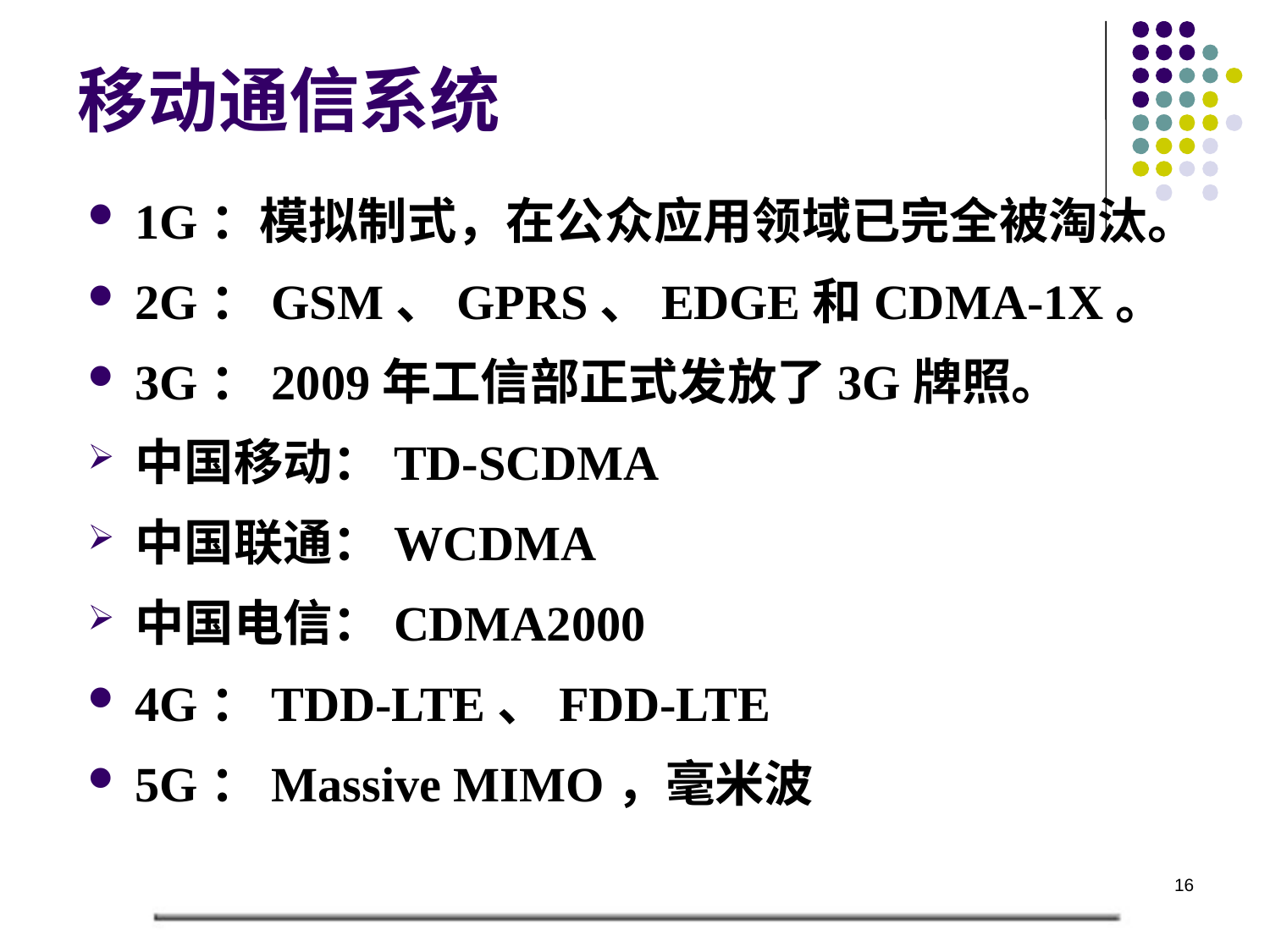

# 移动通信系统
1G：模拟制式，在公众应用领域已完全被淘汰。
2G：GSM、GPRS、EDGE和CDMA-1X。
3G：2009年工信部正式发放了3G牌照。
中国移动：TD-SCDMA
中国联通：WCDMA
中国电信：CDMA2000
4G：TDD-LTE、FDD-LTE
5G：Massive MIMO，毫米波
16